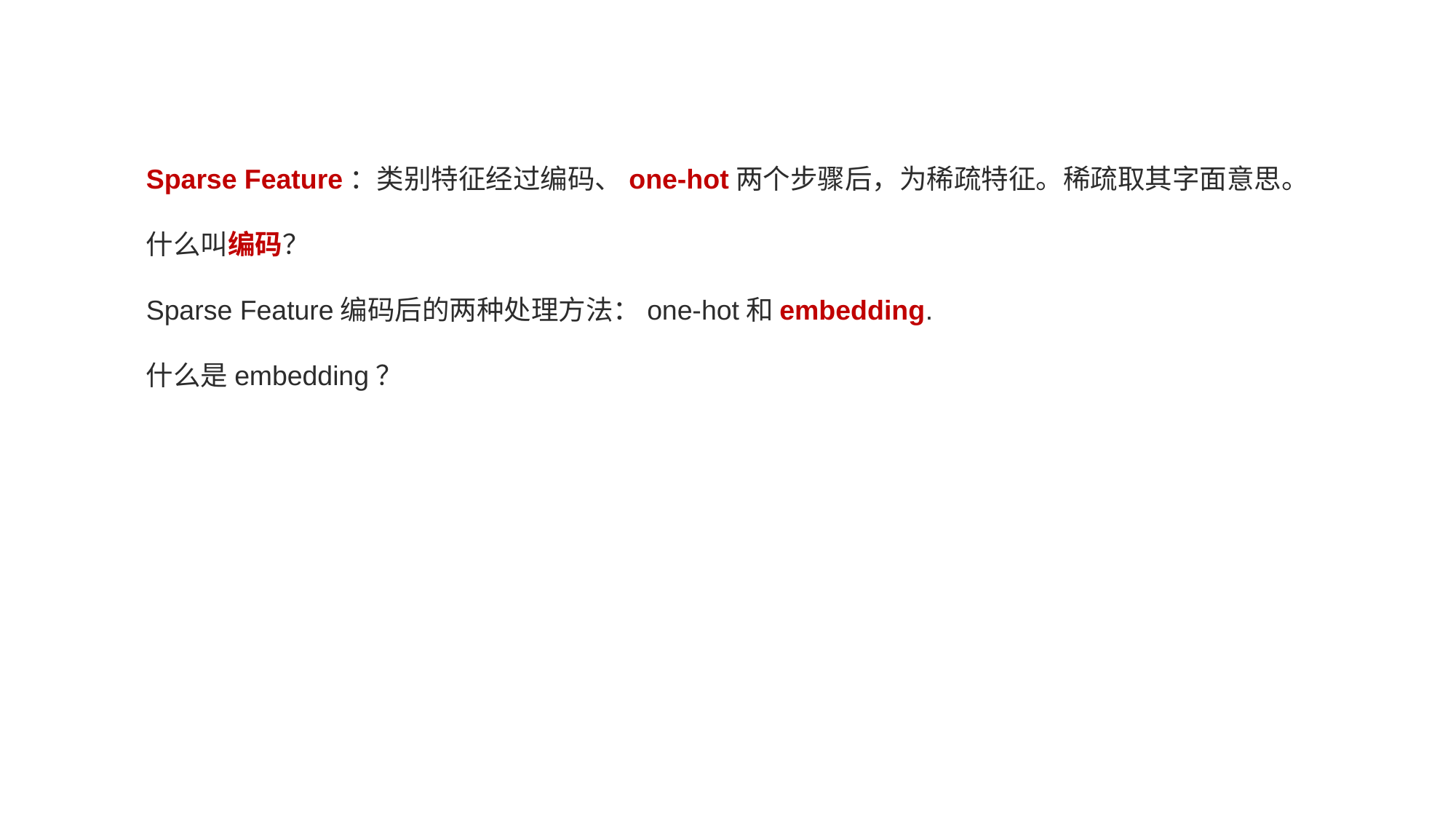

Sparse Feature：类别特征经过编码、one-hot两个步骤后，为稀疏特征。稀疏取其字面意思。

什么叫编码？

Sparse Feature编码后的两种处理方法：one-hot和embedding.

什么是embedding？